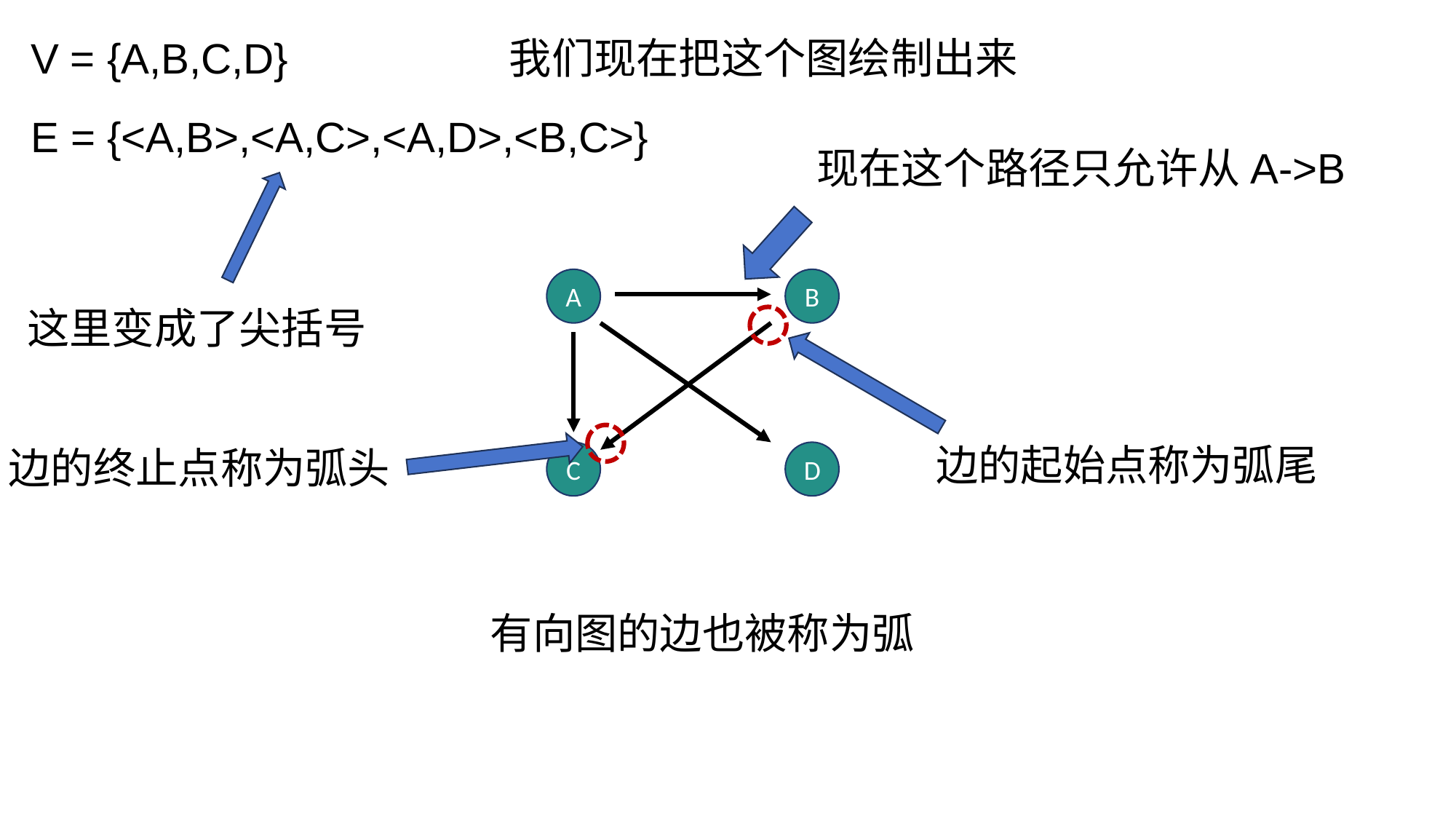

图
V = {A,B,C,D}
我们现在把这个图绘制出来
E = {<A,B>,<A,C>,<A,D>,<B,C>}
现在这个路径只允许从A->B

A
B

这里变成了尖括号

边的起始点称为弧尾
边的终止点称为弧头
C
D
有向图的边也被称为弧